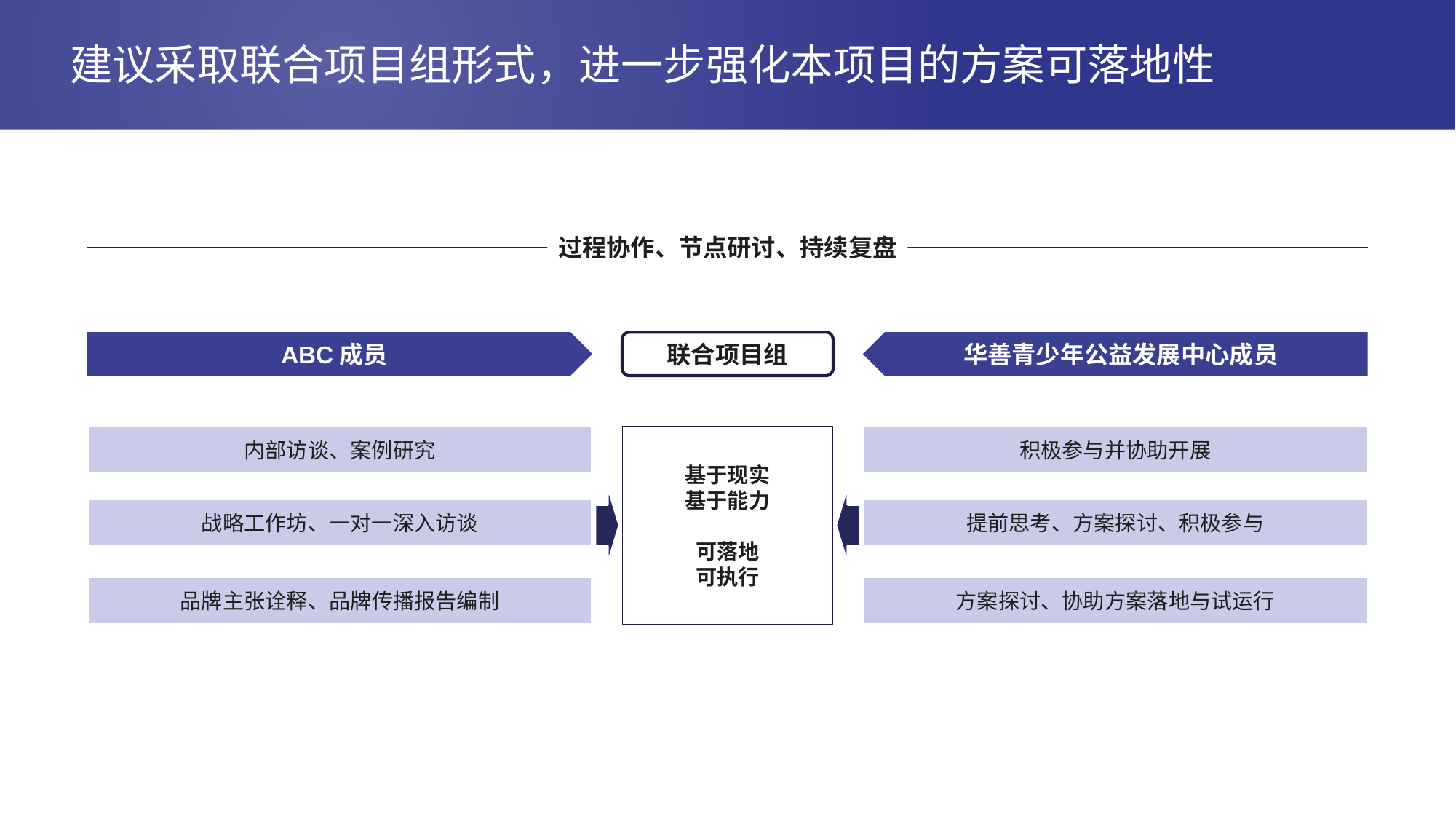

# 建议采取联合项目组形式，进一步强化本项目的方案可落地性

过程协作、节点研讨、持续复盘
ABC成员
联合项目组
华善青少年公益发展中心成员
内部访谈、案例研究
战略工作坊、一对一深入访谈
品牌主张诠释、品牌传播报告编制
基于现实
基于能力

可落地
可执行
积极参与并协助开展
提前思考、方案探讨、积极参与
方案探讨、协助方案落地与试运行